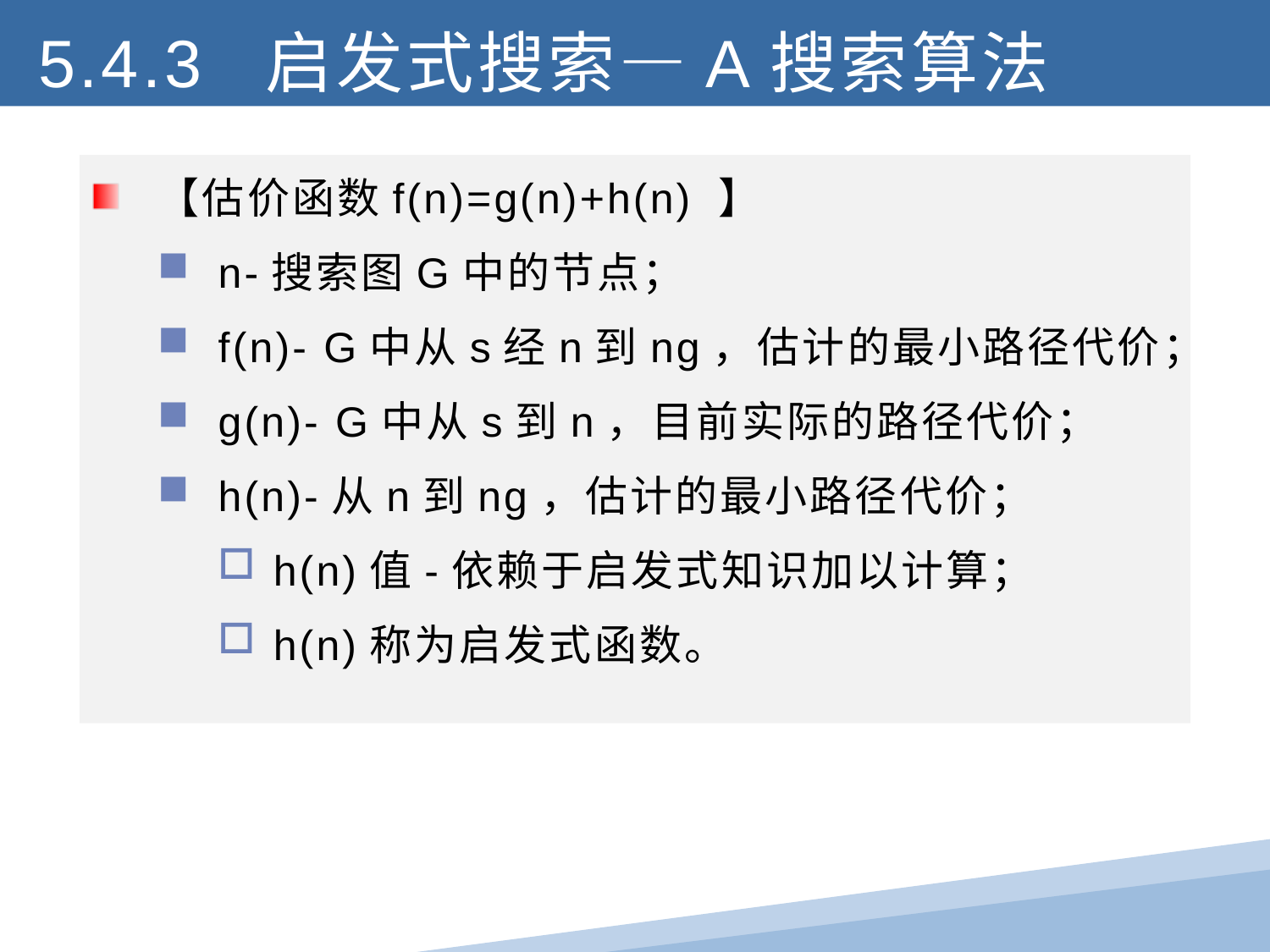

5.4.3  启发式搜索—A搜索算法
【估价函数f(n)=g(n)+h(n) 】
n-搜索图G中的节点；
f(n)- G中从s经n到ng，估计的最小路径代价；
g(n)- G中从s到n，目前实际的路径代价；
h(n)-从n到ng，估计的最小路径代价；
h(n)值-依赖于启发式知识加以计算；
h(n)称为启发式函数。